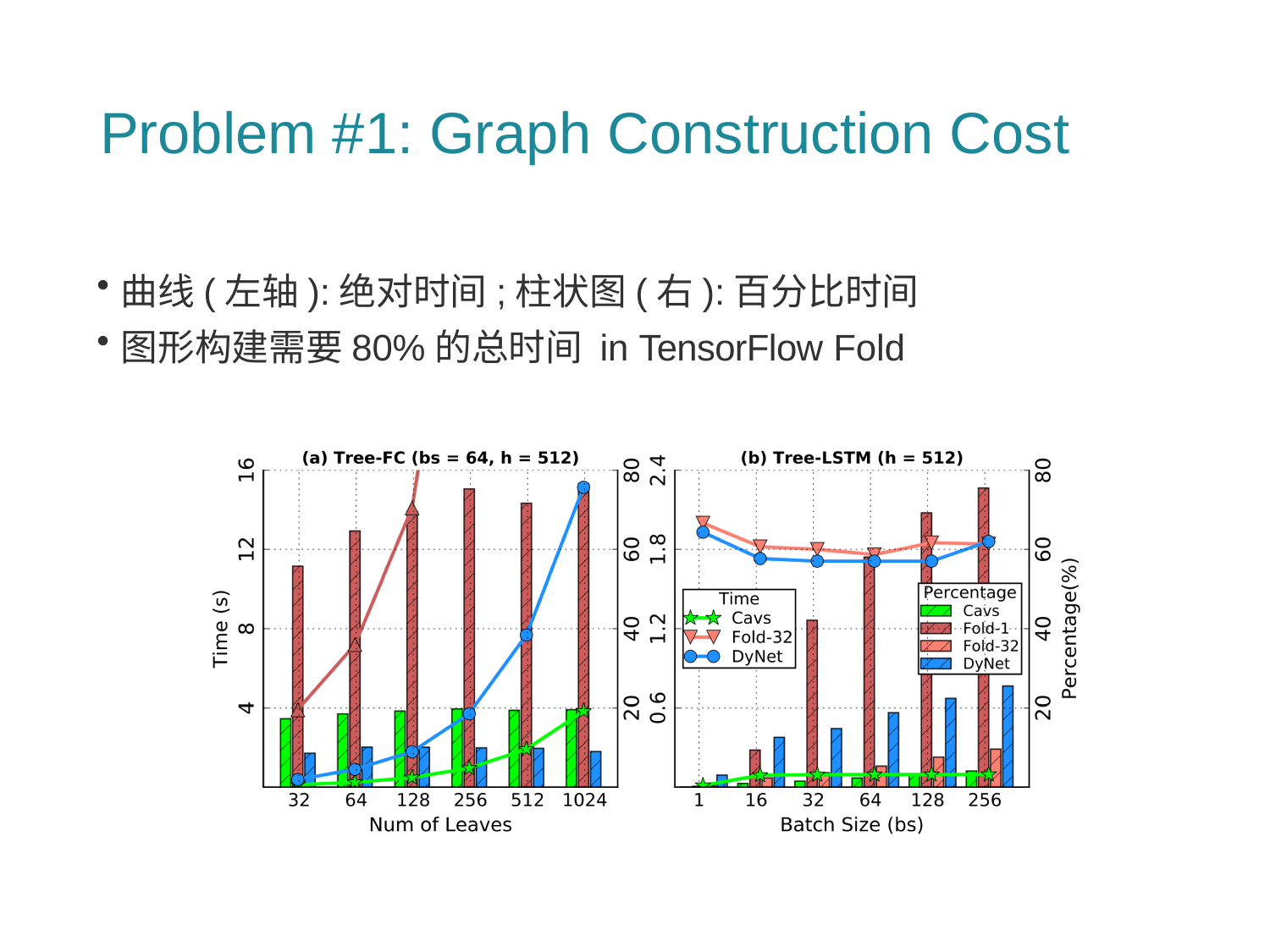

# Problem #1: Graph Construction Cost
曲线(左轴):绝对时间;柱状图(右):百分比时间
图形构建需要80%的总时间 in TensorFlow Fold